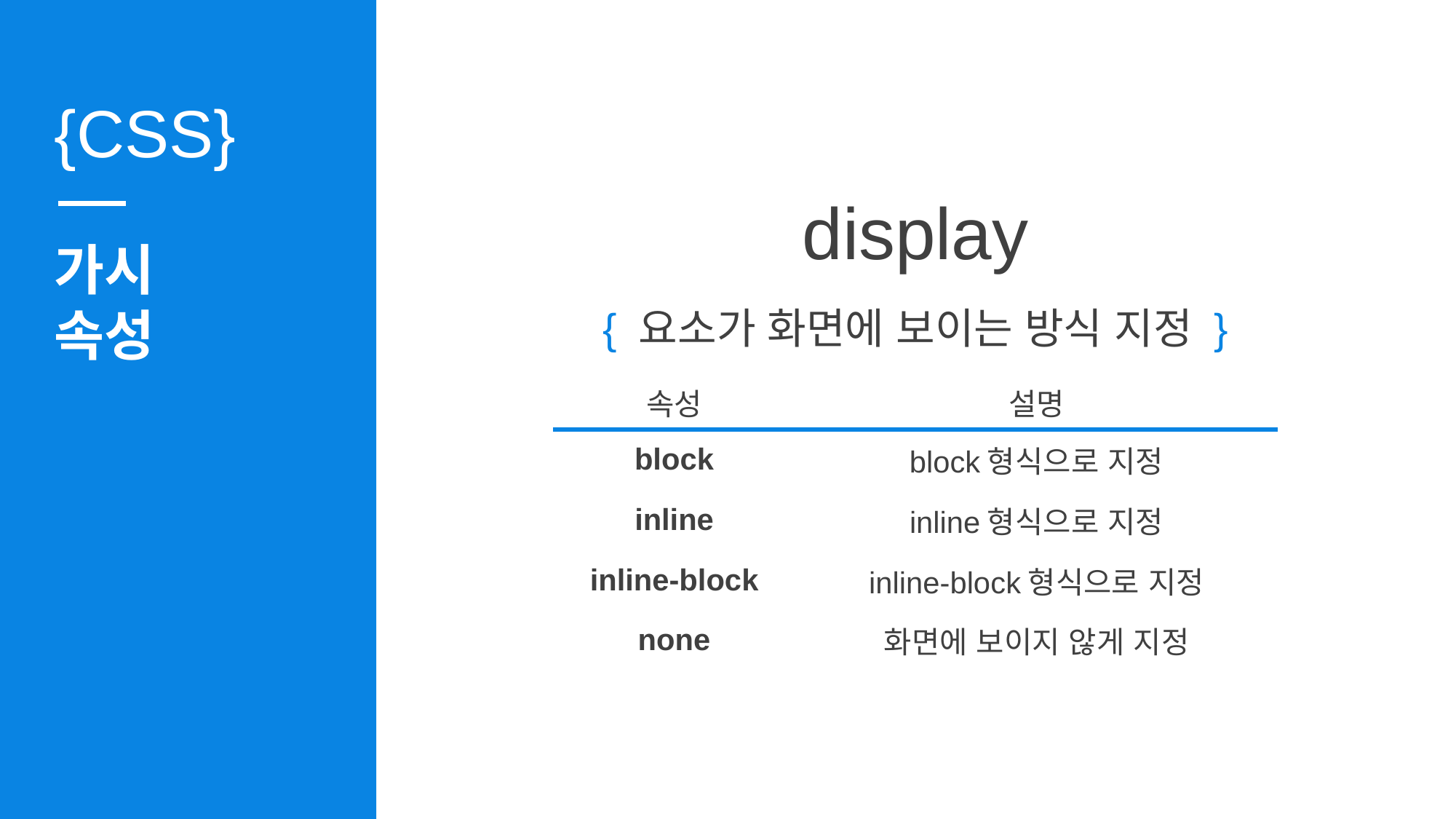

display
가시
속성
{ 요소가 화면에 보이는 방식 지정 }
| 속성 | 설명 |
| --- | --- |
| block | block형식으로 지정 |
| inline | inline형식으로 지정 |
| inline-block | inline-block형식으로 지정 |
| none | 화면에 보이지 않게 지정 |